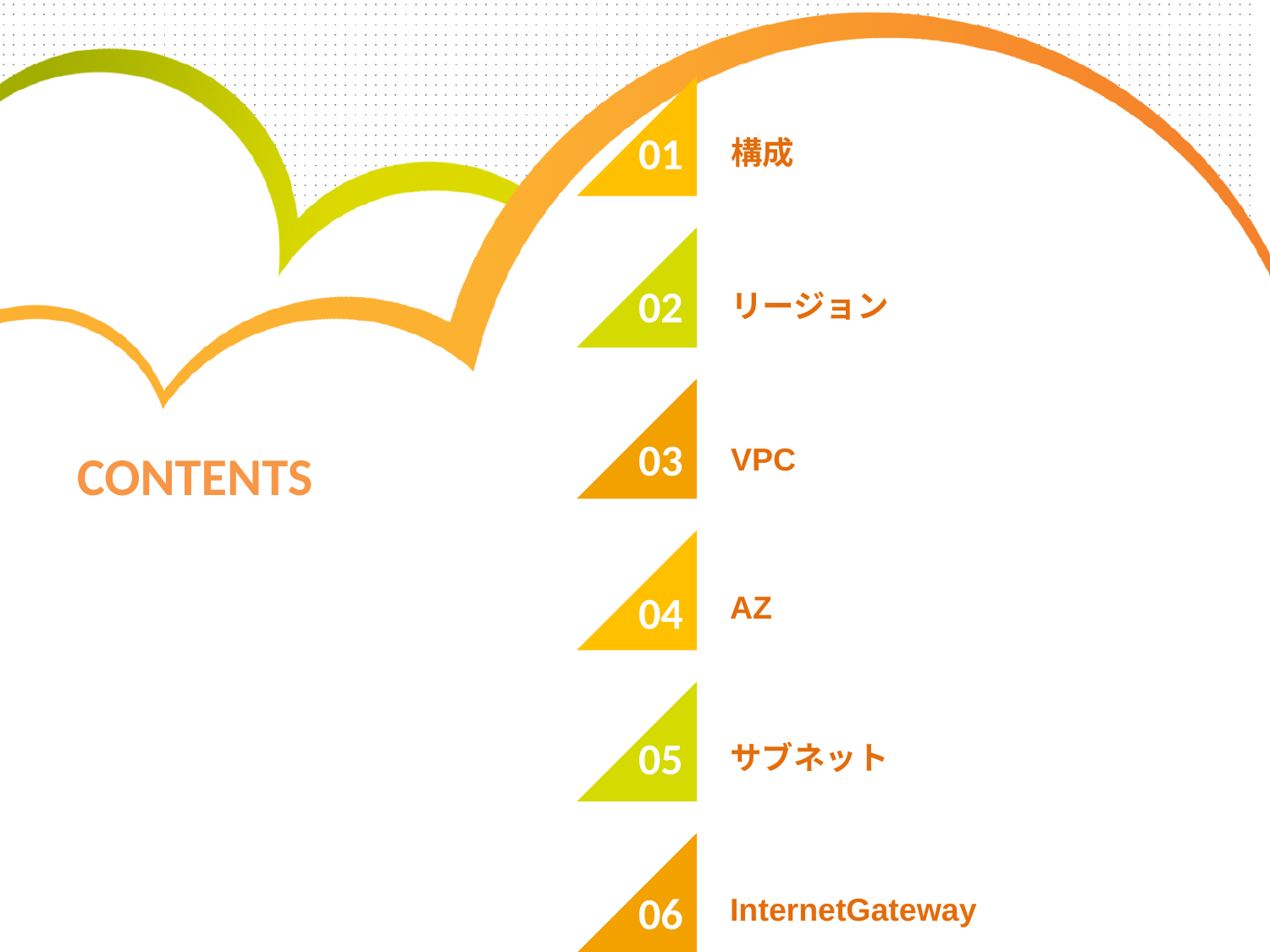

01
構成

02
リージョン

03
VPC
CONTENTS

04
AZ

05
サブネット

06
InternetGateway